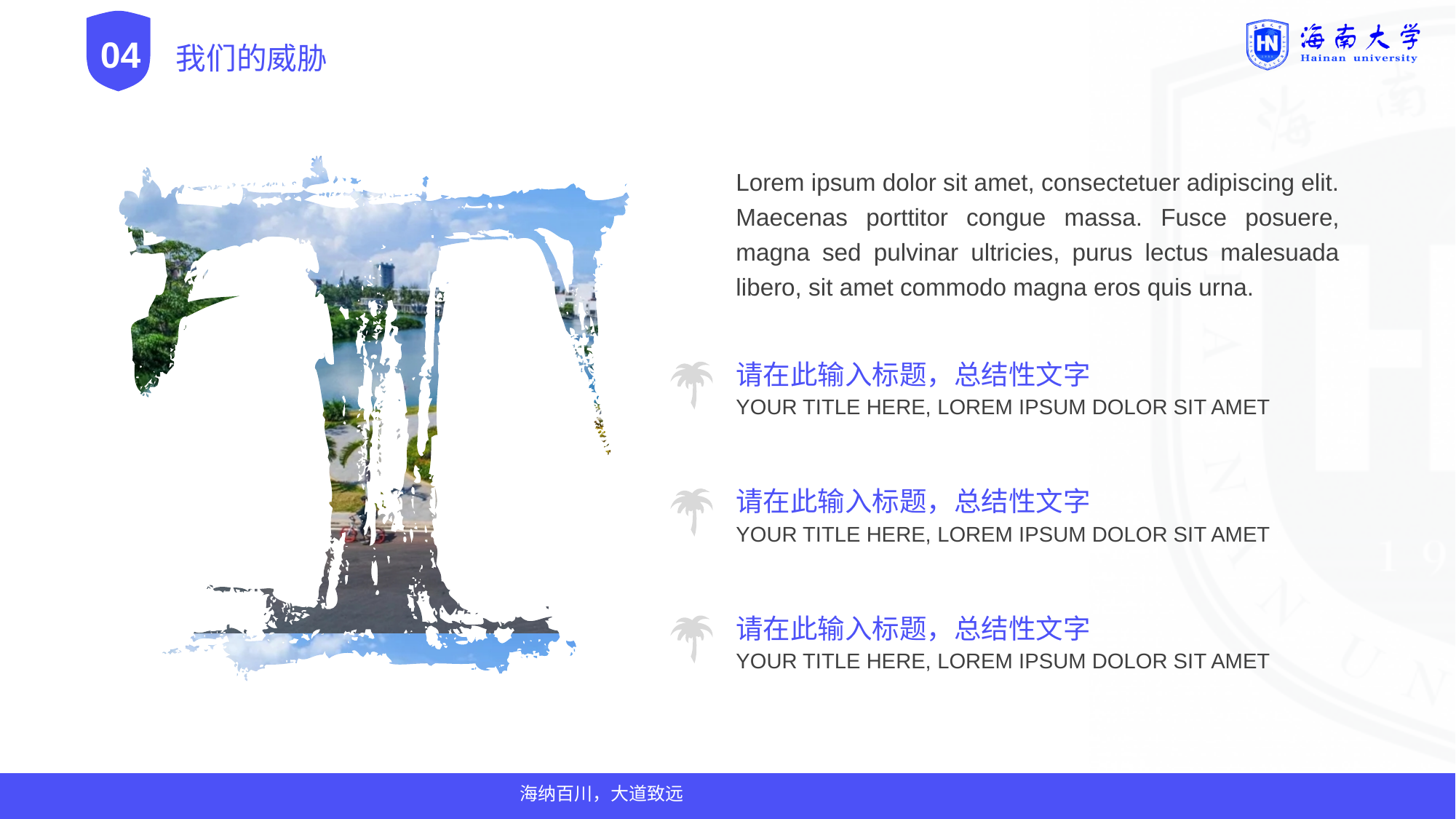

04
# 我们的威胁

Lorem ipsum dolor sit amet, consectetuer adipiscing elit. Maecenas porttitor congue massa. Fusce posuere, magna sed pulvinar ultricies, purus lectus malesuada libero, sit amet commodo magna eros quis urna.
请在此输入标题，总结性文字
YOUR TITLE HERE, LOREM IPSUM DOLOR SIT AMET

请在此输入标题，总结性文字
YOUR TITLE HERE, LOREM IPSUM DOLOR SIT AMET

请在此输入标题，总结性文字
YOUR TITLE HERE, LOREM IPSUM DOLOR SIT AMET